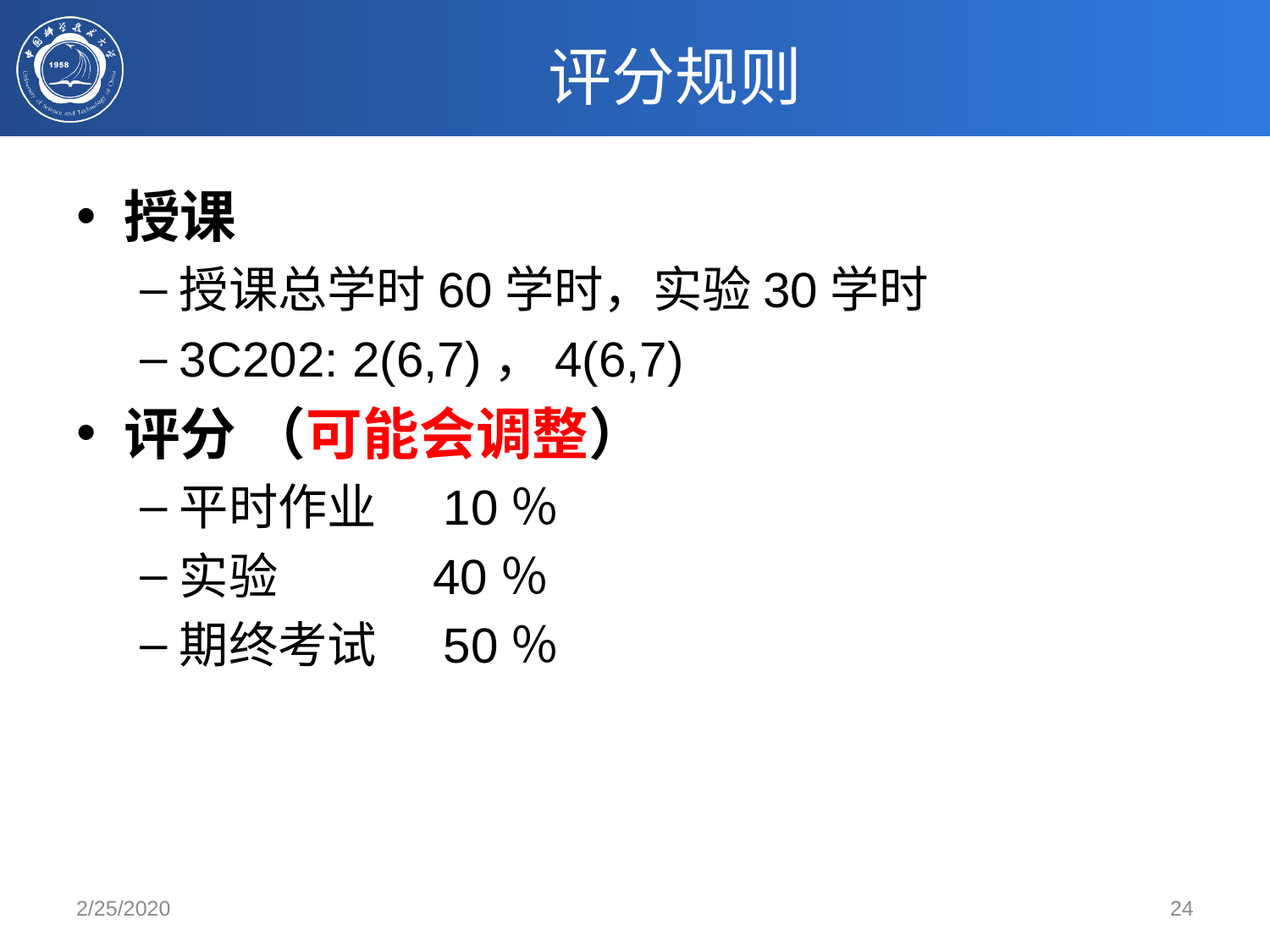

# 评分规则
授课
授课总学时60学时，实验30学时
3C202: 2(6,7)，4(6,7)
评分 （可能会调整）
平时作业     10％
实验             40％
期终考试     50％
2/25/2020
24